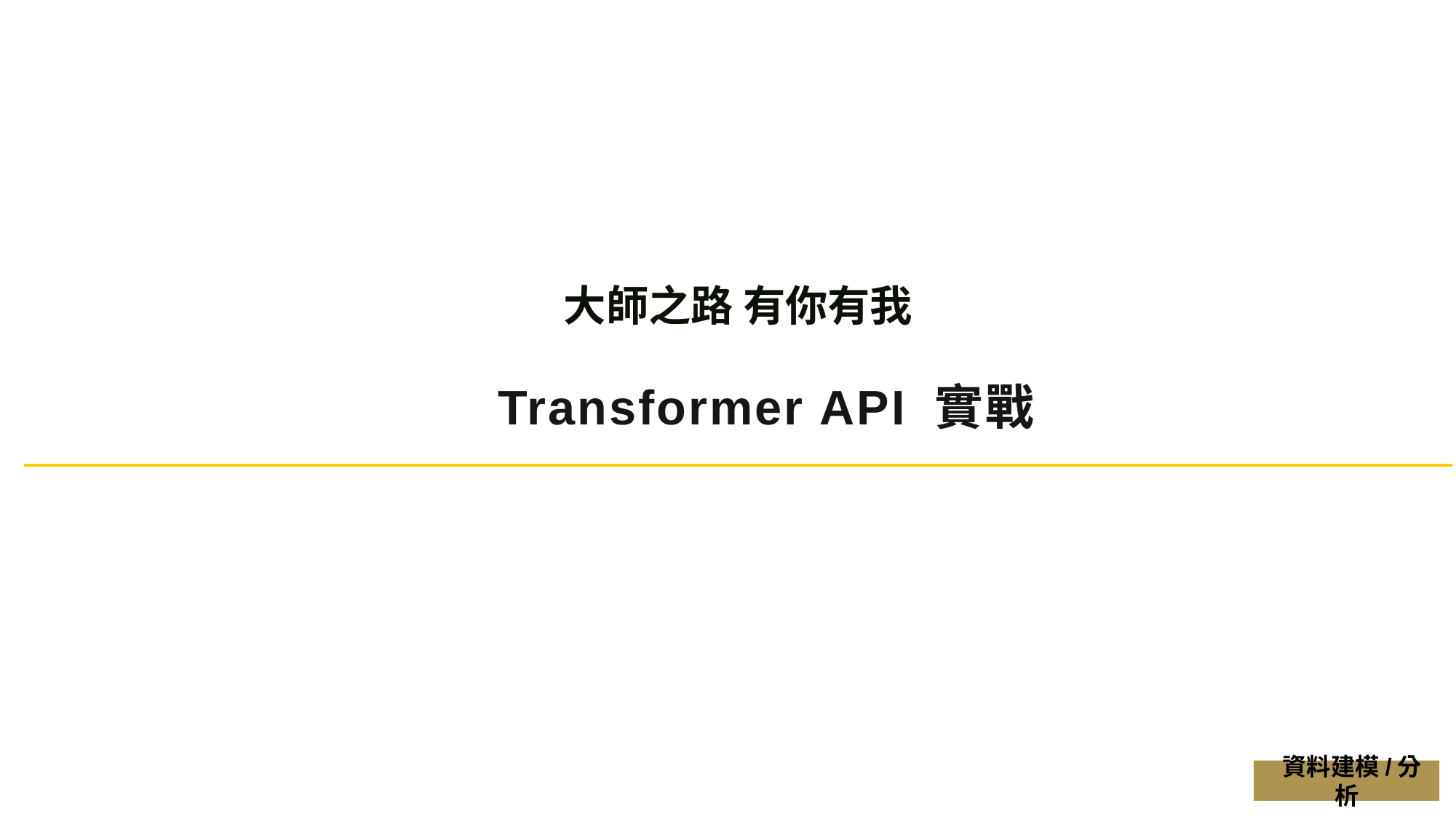

# 大師之路 有你有我
Transformer API 實戰
 資料建模/分析